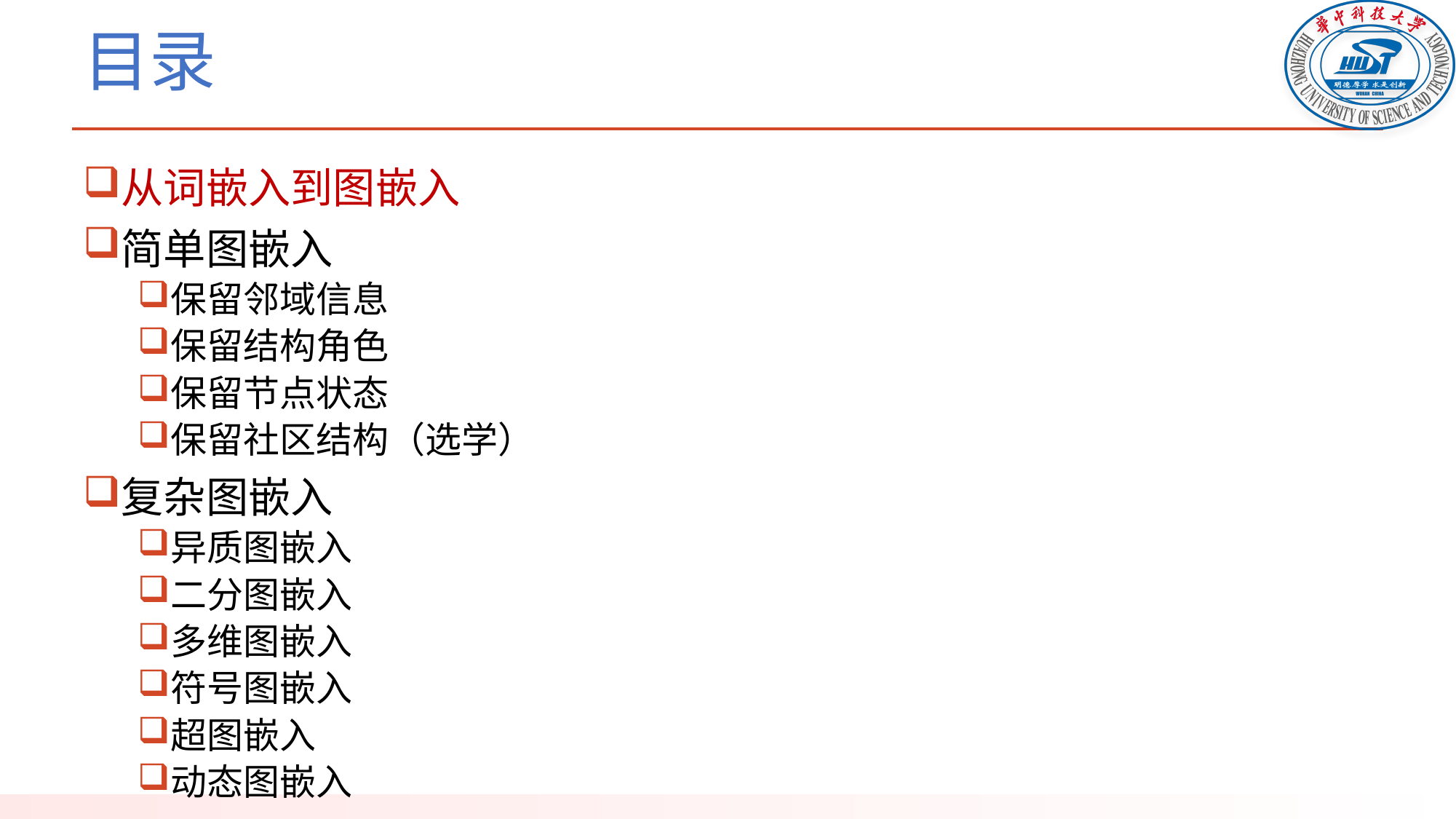

# 目录
从词嵌入到图嵌入
简单图嵌入
保留邻域信息
保留结构角色
保留节点状态
保留社区结构（选学）
复杂图嵌入
异质图嵌入
二分图嵌入
多维图嵌入
符号图嵌入
超图嵌入
动态图嵌入